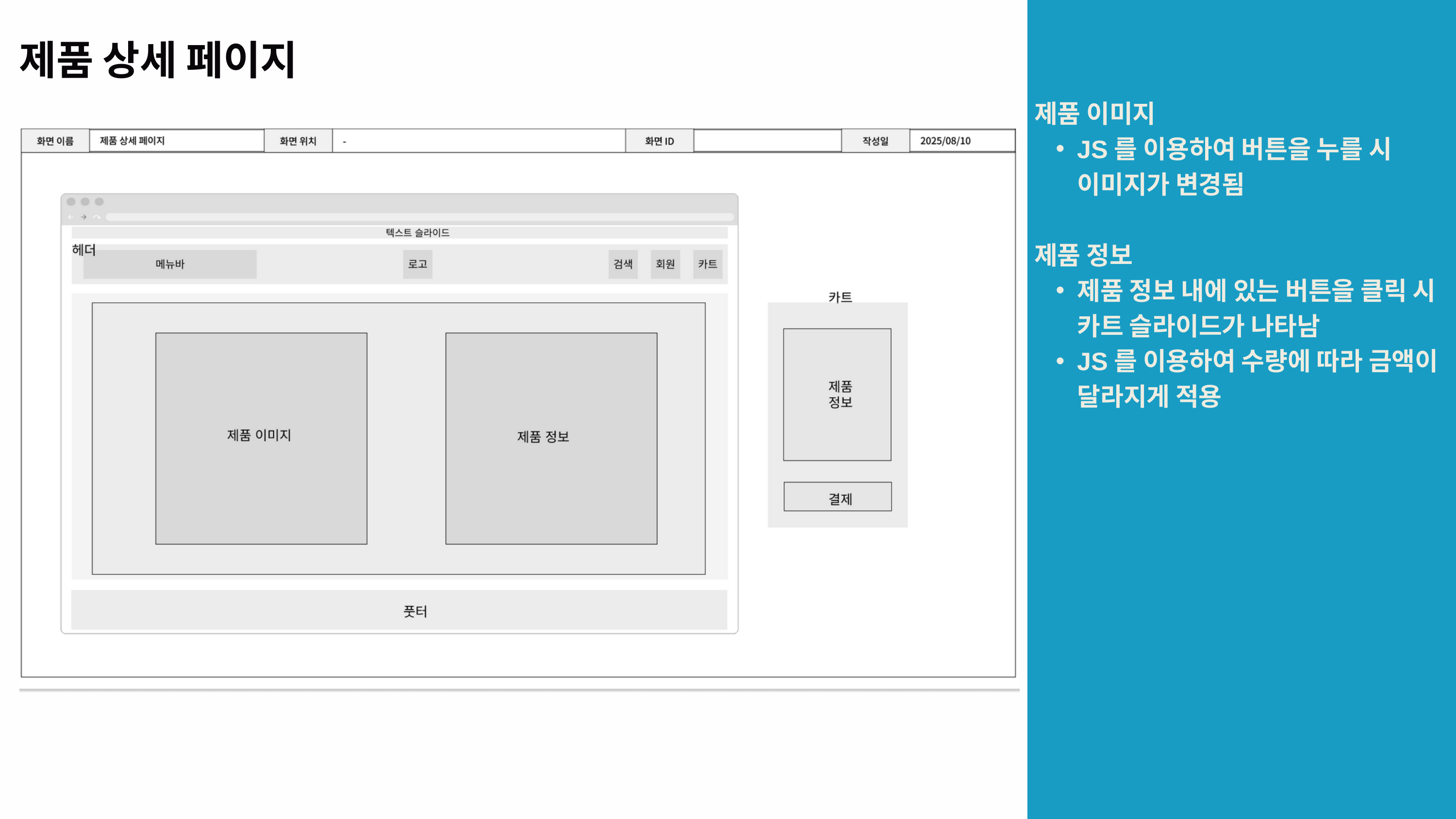

제품 상세 페이지
제품 이미지
JS를 이용하여 버튼을 누를 시           이미지가 변경됨

제품 정보
제품 정보 내에 있는 버튼을 클릭 시 카트 슬라이드가 나타남
JS를 이용하여 수량에 따라 금액이 달라지게 적용